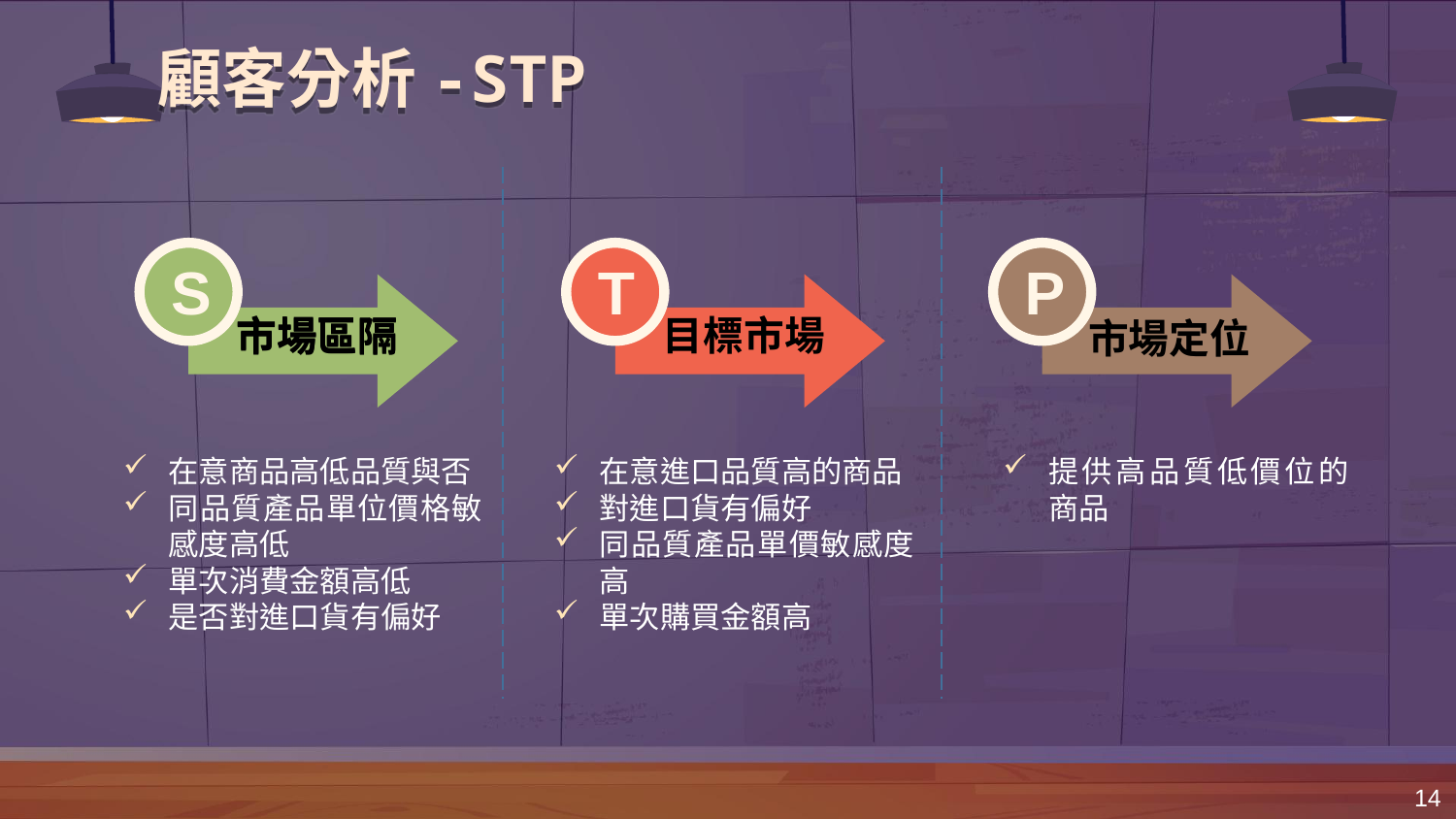

# 顧客分析-STP

S

T

P
目標市場
市場區隔
市場區隔
市場定位
在意商品高低品質與否
同品質產品單位價格敏感度高低
單次消費金額高低
是否對進口貨有偏好

在意進口品質高的商品
對進口貨有偏好
同品質產品單價敏感度高
單次購買金額高

提供高品質低價位的商品
14